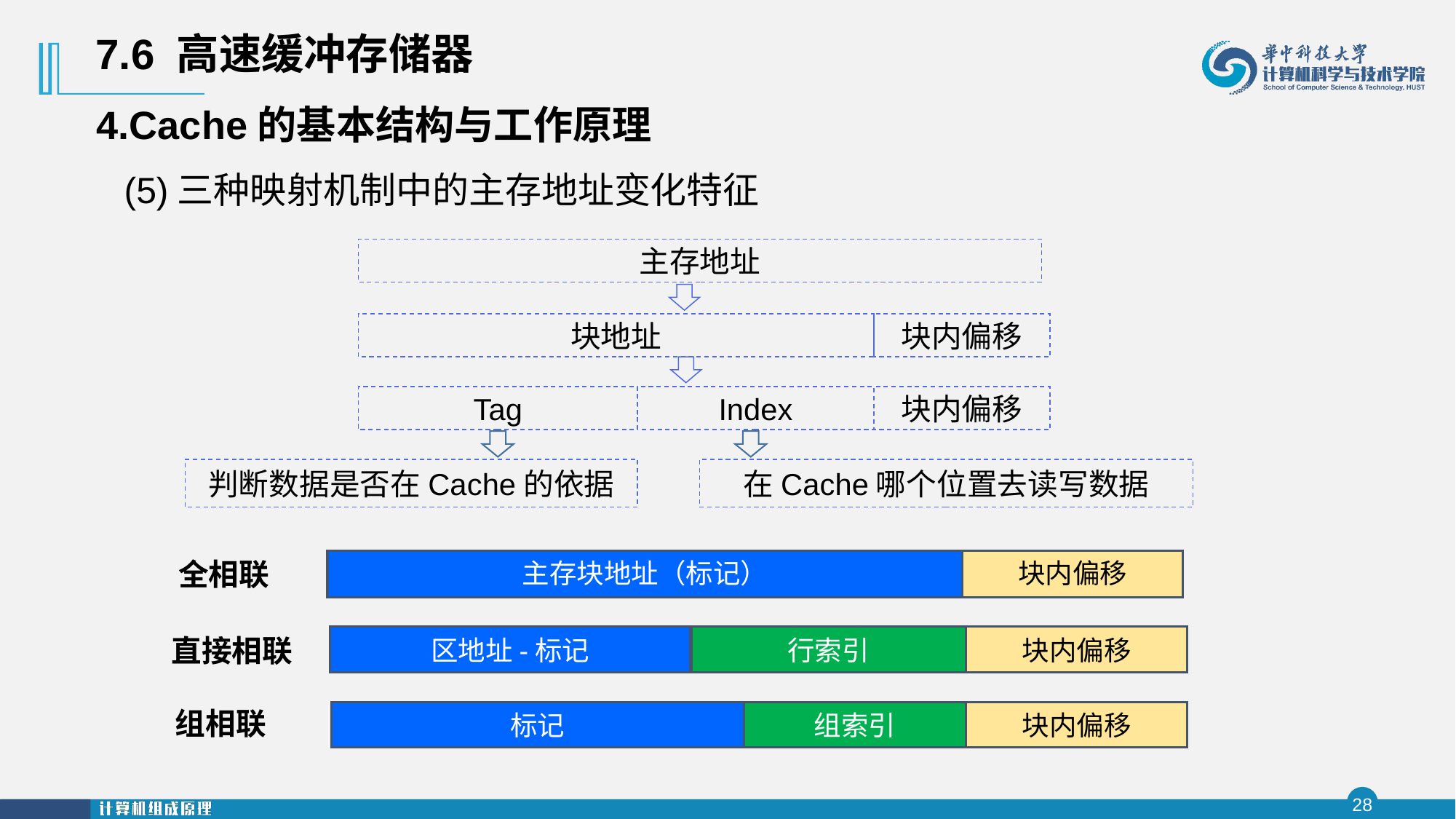

7.6 高速缓冲存储器
4.Cache的基本结构与工作原理
(5)三种映射机制中的主存地址变化特征
主存地址

块地址
块内偏移

Tag
Index
块内偏移

判断数据是否在Cache的依据
在Cache哪个位置去读写数据
全相联
主存块地址（标记）
块内偏移
直接相联
区地址-标记
行索引
块内偏移
组相联
标记
组索引
块内偏移